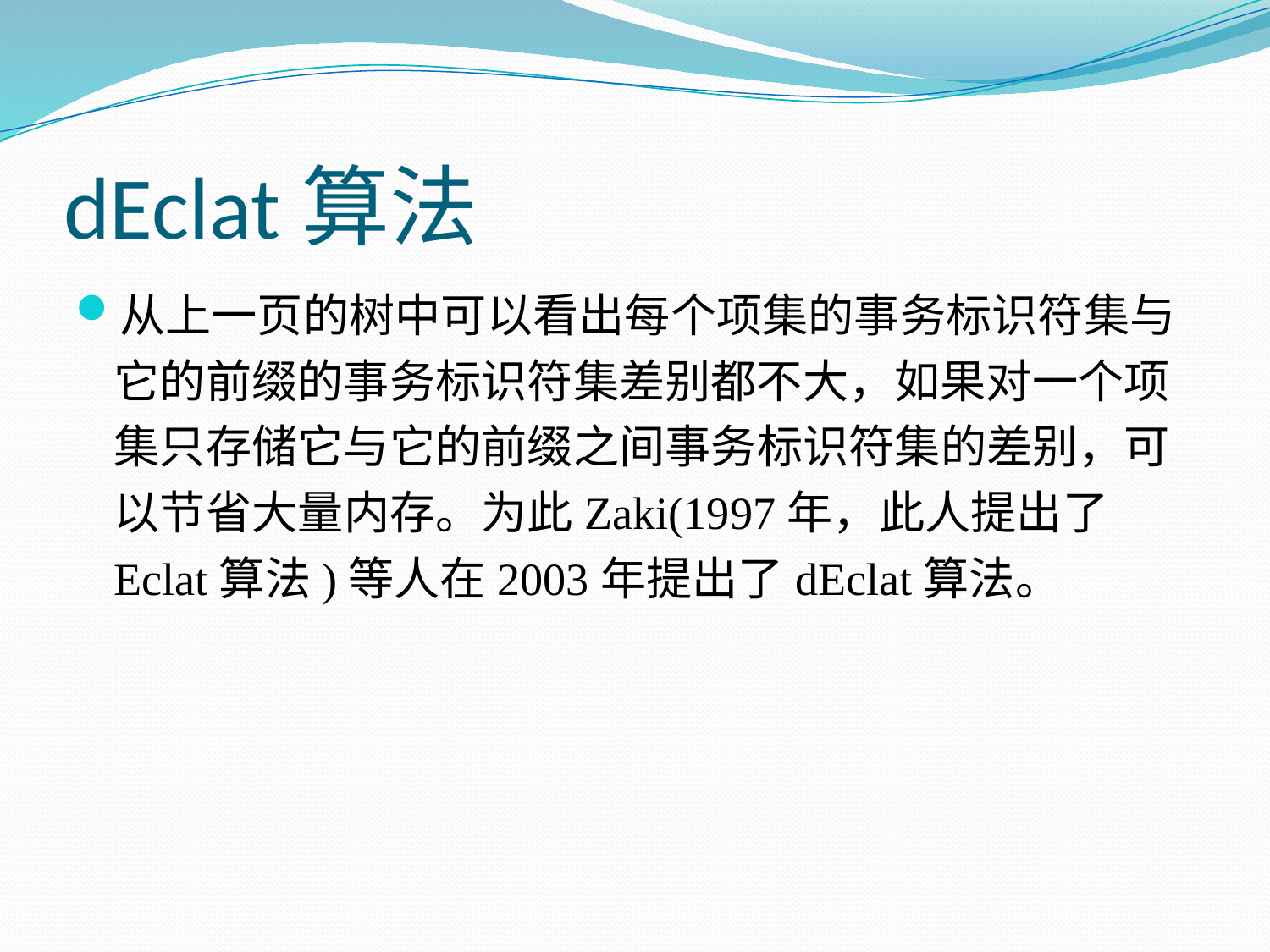

# dEclat算法
从上一页的树中可以看出每个项集的事务标识符集与它的前缀的事务标识符集差别都不大，如果对一个项集只存储它与它的前缀之间事务标识符集的差别，可以节省大量内存。为此Zaki(1997年，此人提出了Eclat算法)等人在2003年提出了dEclat算法。